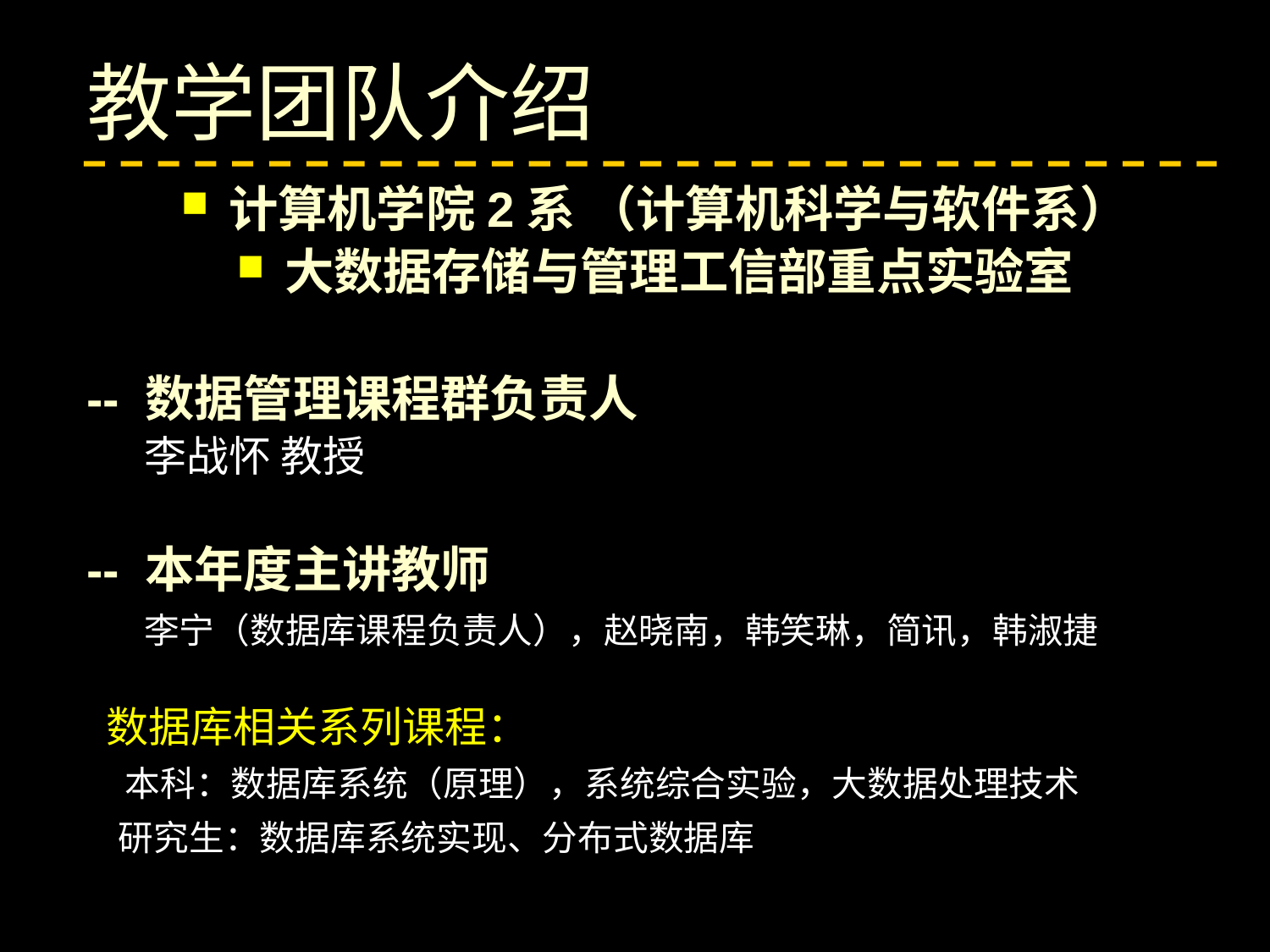

教学团队介绍

计算机学院2系 （计算机科学与软件系）
大数据存储与管理工信部重点实验室

-- 数据管理课程群负责人
     李战怀 教授
）
-- 本年度主讲教师
     李宁（数据库课程负责人），赵晓南，韩笑琳，简讯，韩淑捷

 数据库相关系列课程：
   本科：数据库系统（原理），系统综合实验，大数据处理技术
   研究生：数据库系统实现、分布式数据库
6